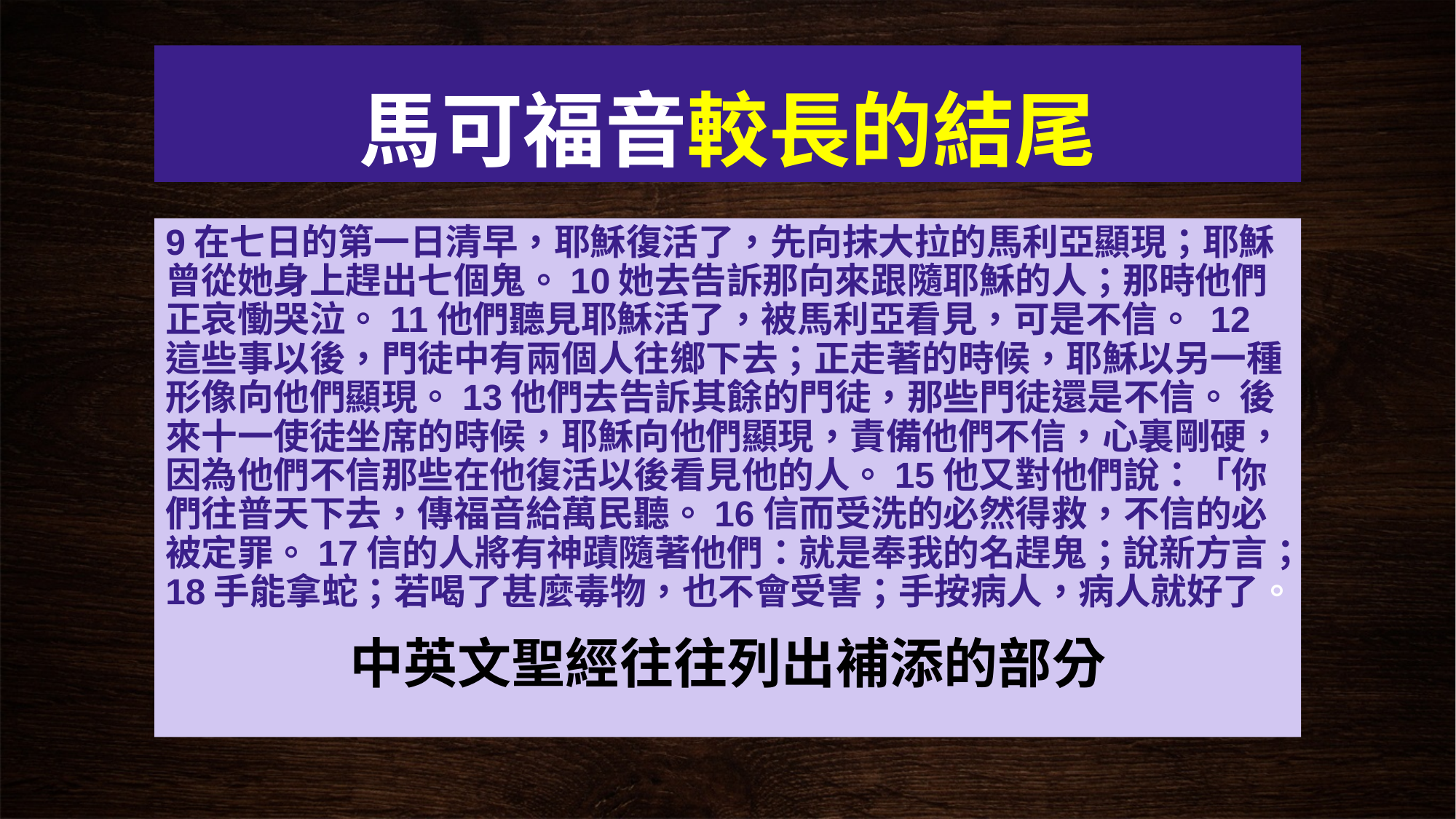

# 馬可福音較長的結尾
9在七日的第一日清早，耶穌復活了，先向抹大拉的馬利亞顯現；耶穌曾從她身上趕出七個鬼。10她去告訴那向來跟隨耶穌的人；那時他們正哀慟哭泣。11他們聽見耶穌活了，被馬利亞看見，可是不信。 12這些事以後，門徒中有兩個人往鄉下去；正走著的時候，耶穌以另一種形像向他們顯現。13他們去告訴其餘的門徒，那些門徒還是不信。 後來十一使徒坐席的時候，耶穌向他們顯現，責備他們不信，心裏剛硬，因為他們不信那些在他復活以後看見他的人。15他又對他們說：「你們往普天下去，傳福音給萬民聽。16信而受洗的必然得救，不信的必被定罪。17信的人將有神蹟隨著他們：就是奉我的名趕鬼；說新方言；18手能拿蛇；若喝了甚麼毒物，也不會受害；手按病人，病人就好了。
中英文聖經往往列出補添的部分